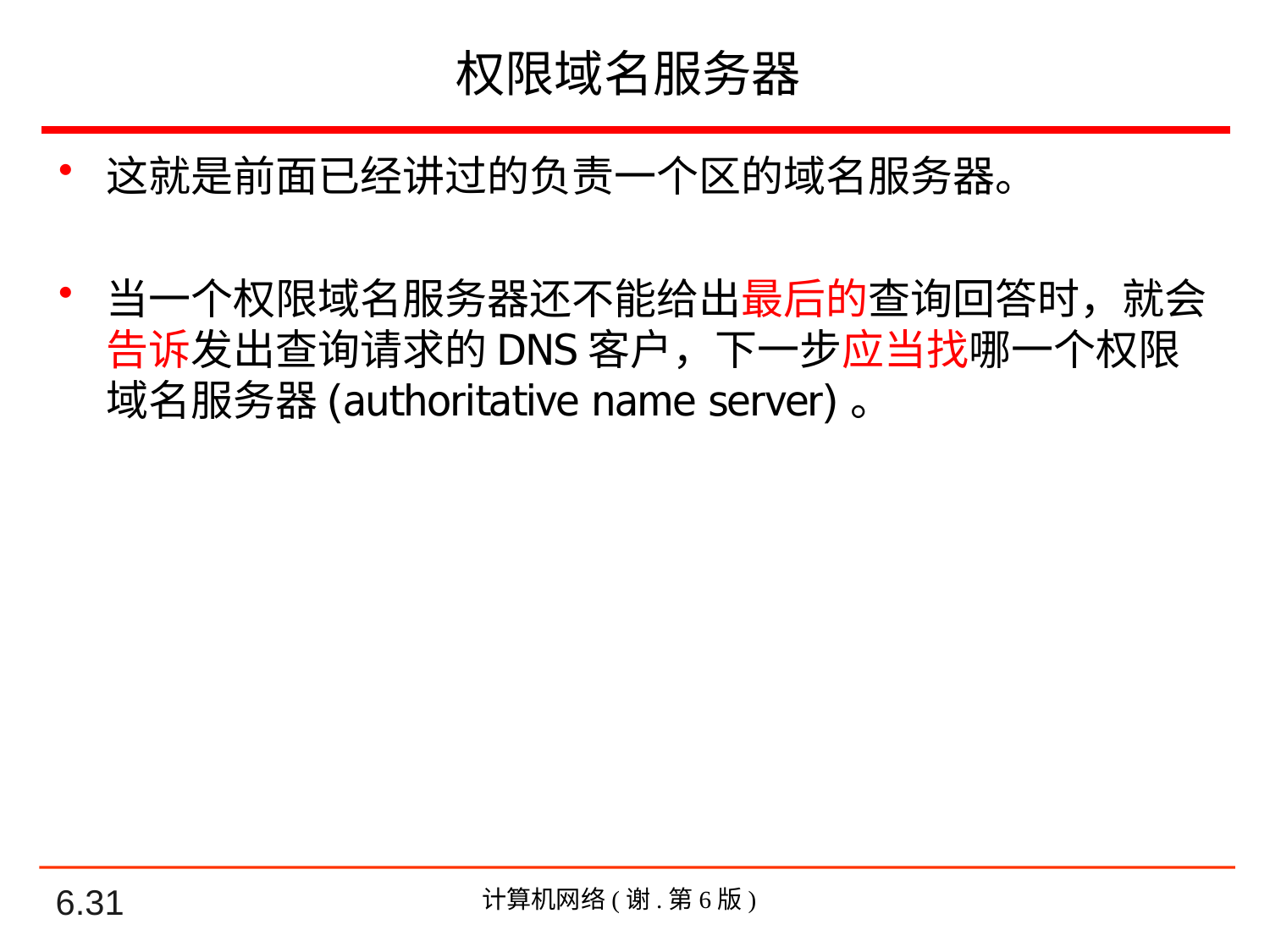

# 权限域名服务器
这就是前面已经讲过的负责一个区的域名服务器。

当一个权限域名服务器还不能给出最后的查询回答时，就会告诉发出查询请求的DNS客户，下一步应当找哪一个权限域名服务器(authoritative name server)。